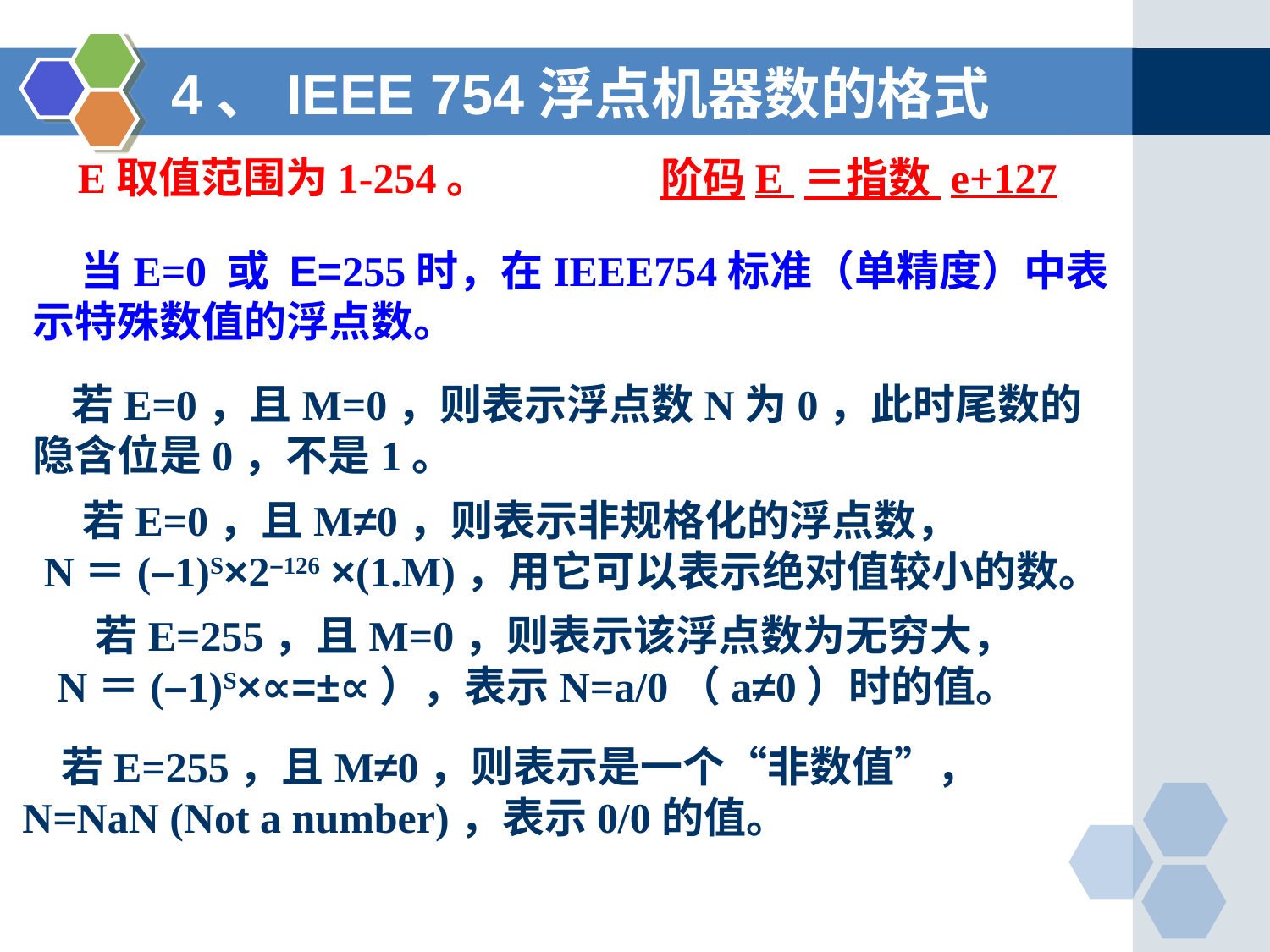

4、IEEE 754浮点机器数的格式
阶码E ＝指数 e+127
    E取值范围为1-254。
    当E=0 或 E=255时，在IEEE754标准（单精度）中表示特殊数值的浮点数。
   若E=0，且M=0，则表示浮点数N为0，此时尾数的隐含位是0，不是1。
   若E=0，且M≠0，则表示非规格化的浮点数，
N＝(–1)S×2–126 ×(1.M)，用它可以表示绝对值较小的数。
   若E=255，且M=0，则表示该浮点数为无穷大，
N＝(–1)S×∝=±∝），表示N=a/0（a≠0）时的值。
   若E=255，且M≠0，则表示是一个“非数值”，
N=NaN (Not a number)，表示0/0的值。